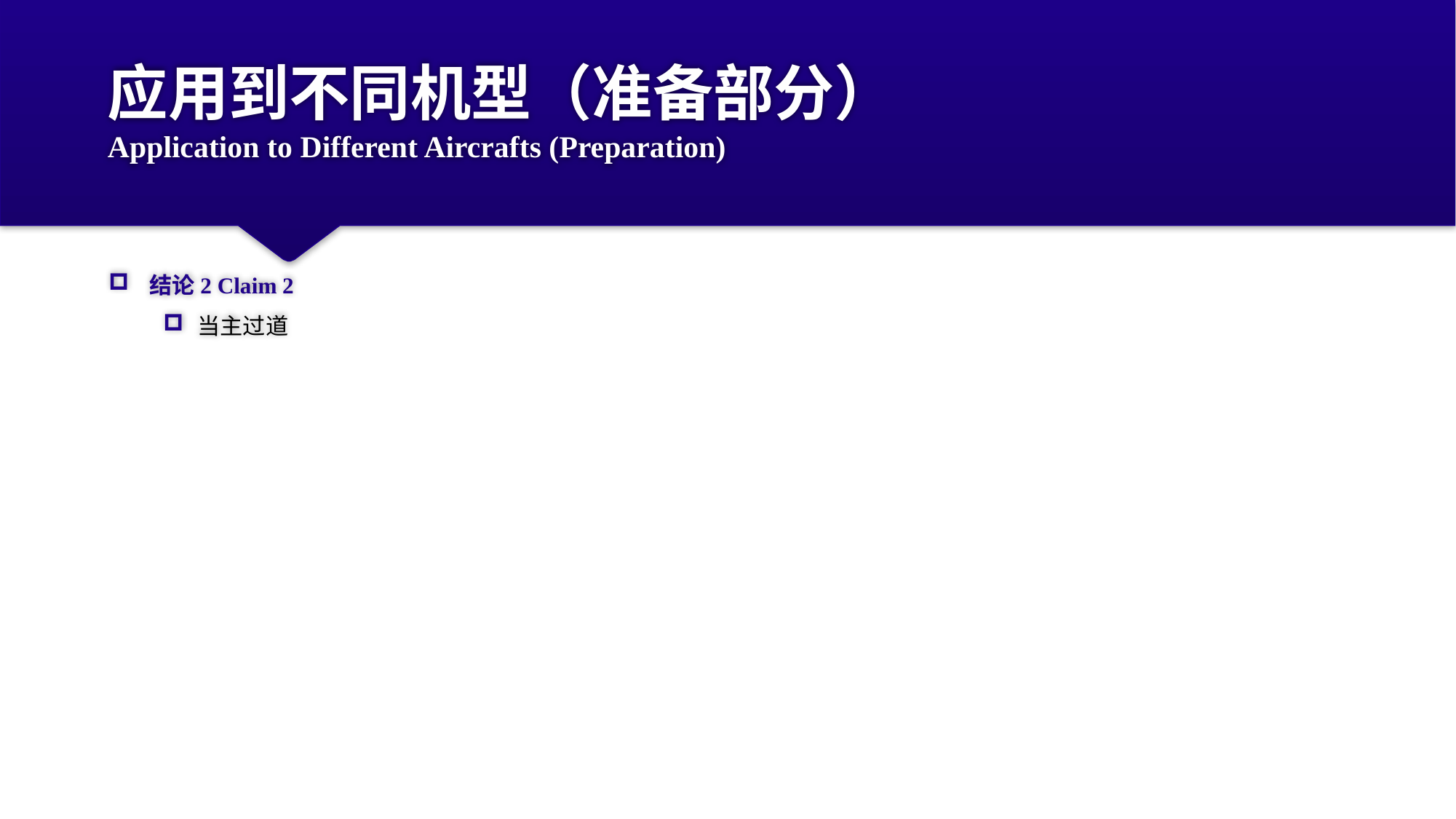

# 应用到不同机型（准备部分） Application to Different Aircrafts (Preparation)
结论2 Claim 2
当主过道